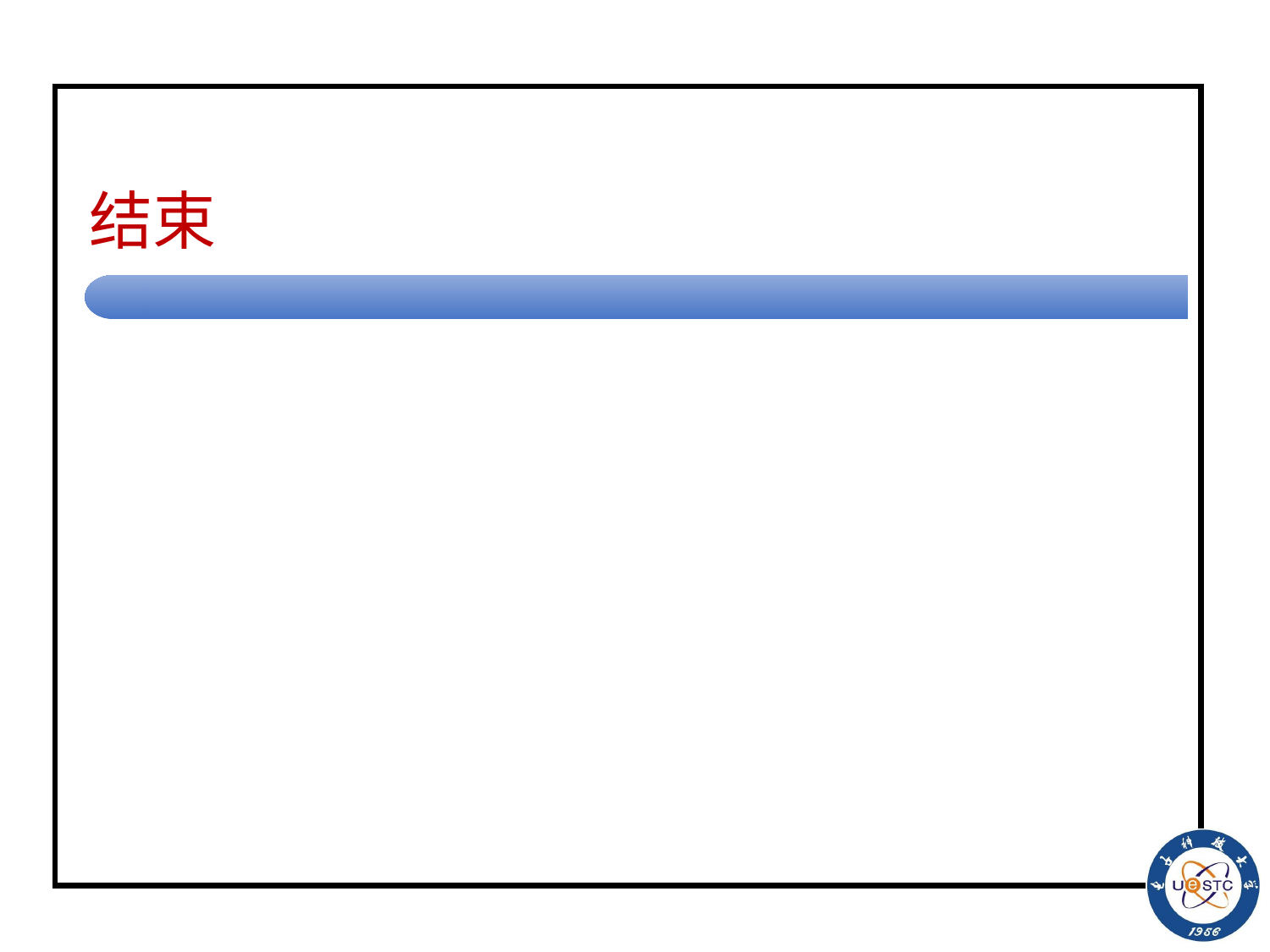

# 结束
<[q, 0], [B, B, B], END, [B, B, 0], N>
<[q, 1], [B, B, B], END, [B, B, 1], N>